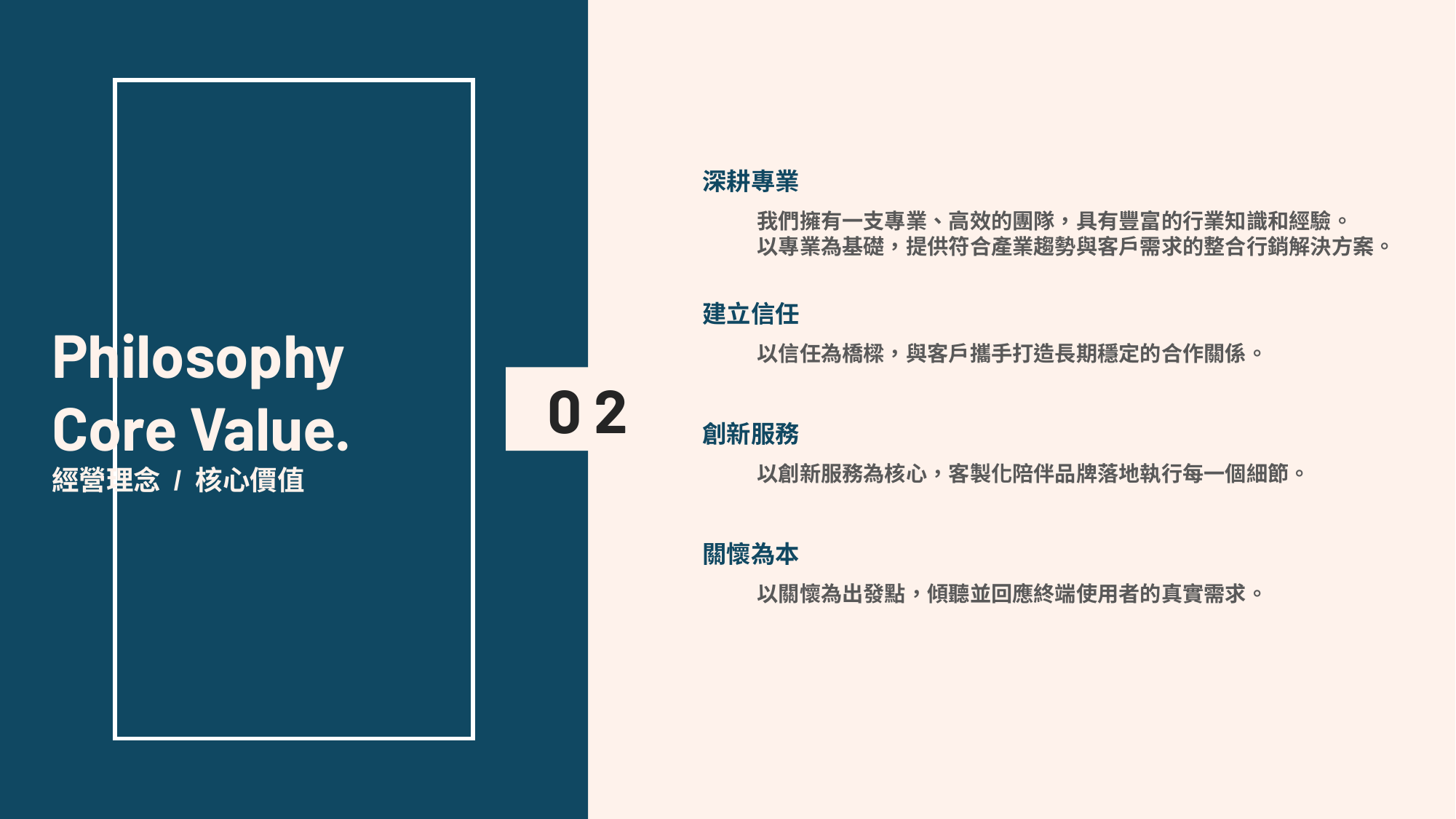

深耕專業
我們擁有一支專業、高效的團隊，具有豐富的行業知識和經驗。
以專業為基礎，提供符合產業趨勢與客戶需求的整合行銷解決方案。

建立信任
以信任為橋樑，與客戶攜手打造長期穩定的合作關係。

創新服務
以創新服務為核心，客製化陪伴品牌落地執行每一個細節。

關懷為本
以關懷為出發點，傾聽並回應終端使用者的真實需求。
Philosophy
Core Value.
經營理念 / 核心價值
0 2